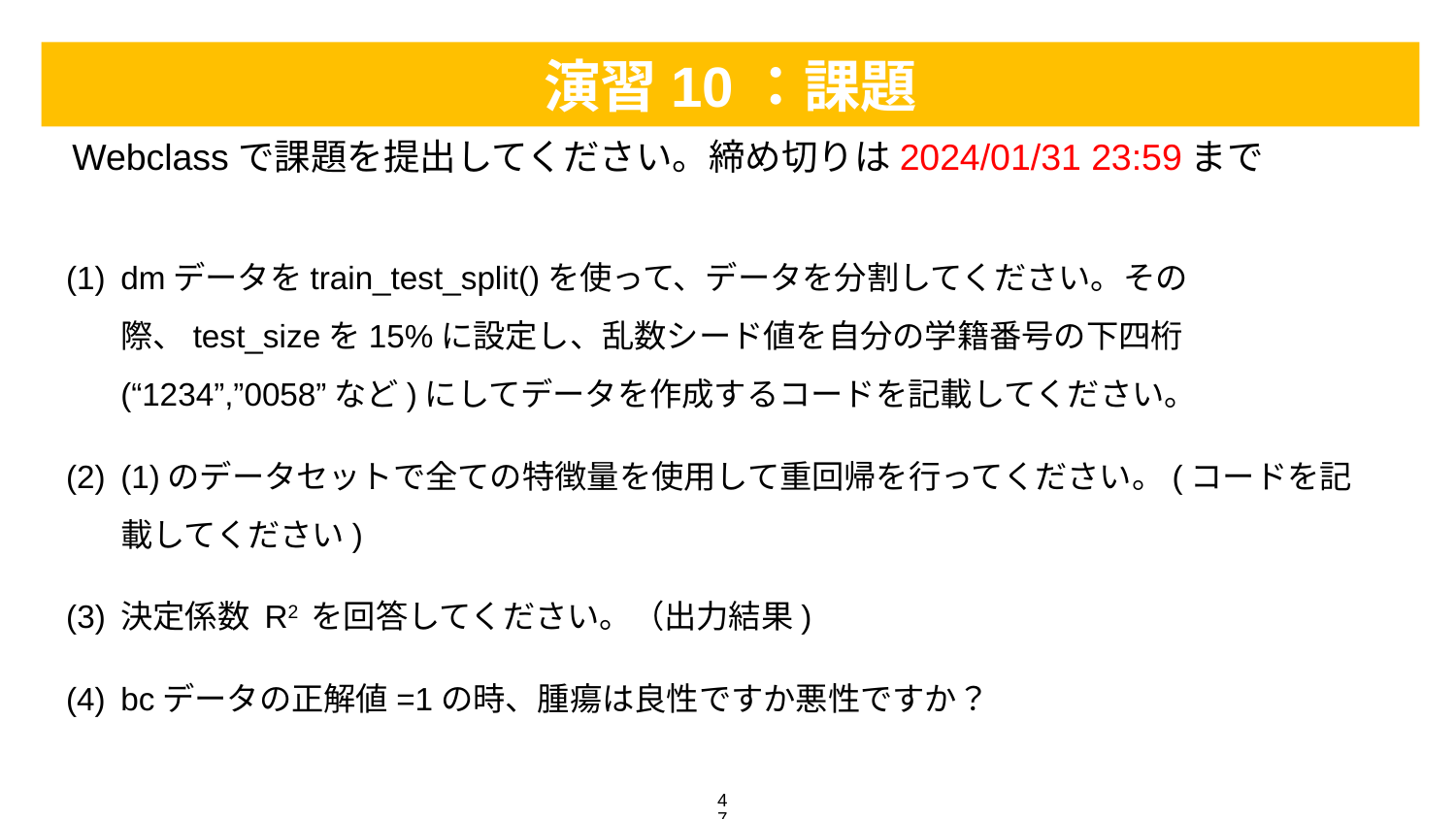

演習10：課題
Webclassで課題を提出してください。締め切りは2024/01/31 23:59まで
dmデータをtrain_test_split()を使って、データを分割してください。その際、test_sizeを15%に設定し、乱数シード値を自分の学籍番号の下四桁(“1234”,”0058”など)にしてデータを作成するコードを記載してください。
(1)のデータセットで全ての特徴量を使用して重回帰を行ってください。(コードを記載してください)
決定係数 R2 を回答してください。（出力結果)
bcデータの正解値=1の時、腫瘍は良性ですか悪性ですか？
47